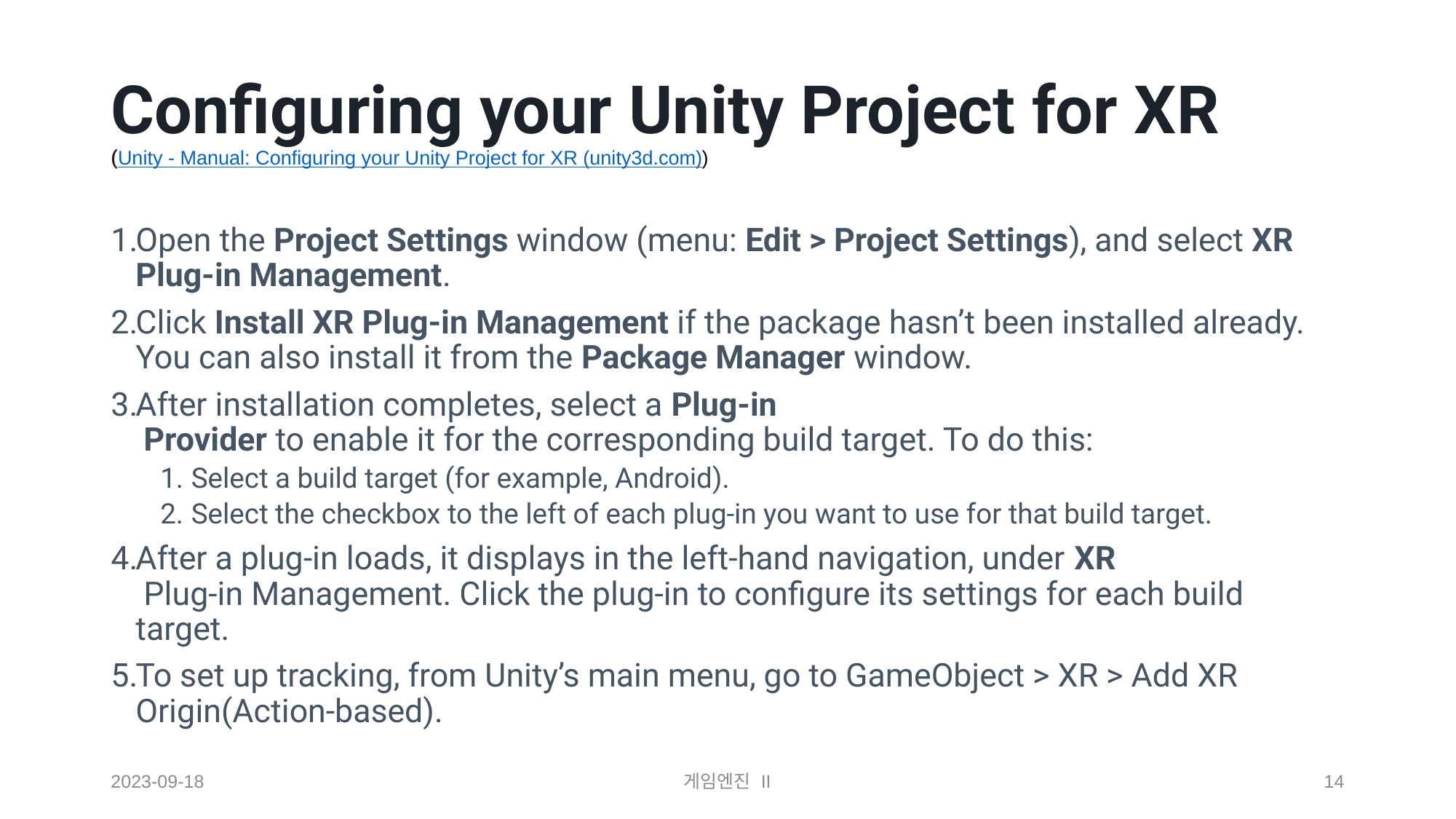

# Configuring your Unity Project for XR (Unity - Manual: Configuring your Unity Project for XR (unity3d.com))
Open the Project Settings window (menu: Edit > Project Settings), and select XR Plug-in Management.
Click Install XR Plug-in Management if the package hasn’t been installed already. You can also install it from the Package Manager window.
After installation completes, select a Plug-in
 Provider to enable it for the corresponding build target. To do this:
Select a build target (for example, Android).
Select the checkbox to the left of each plug-in you want to use for that build target.
After a plug-in loads, it displays in the left-hand navigation, under XR
 Plug-in Management. Click the plug-in to configure its settings for each build target.
To set up tracking, from Unity’s main menu, go to GameObject > XR > Add XR Origin(Action-based).
2023-09-18
게임엔진 II
14